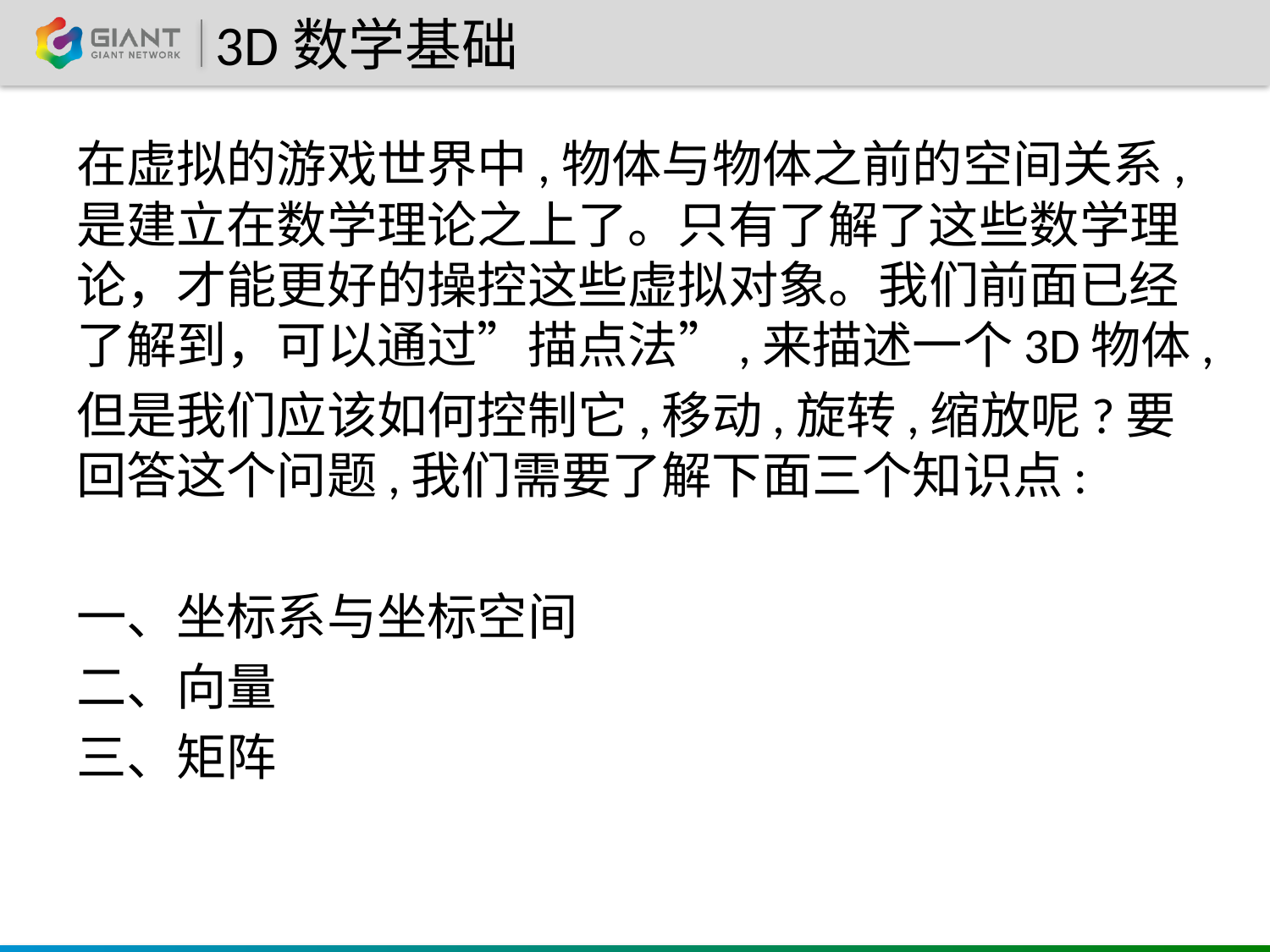

# 3D数学基础
在虚拟的游戏世界中,物体与物体之前的空间关系,是建立在数学理论之上了。只有了解了这些数学理论，才能更好的操控这些虚拟对象。我们前面已经了解到，可以通过”描点法”,来描述一个3D物体,
但是我们应该如何控制它,移动,旋转,缩放呢?要回答这个问题,我们需要了解下面三个知识点:

一、坐标系与坐标空间
二、向量
三、矩阵